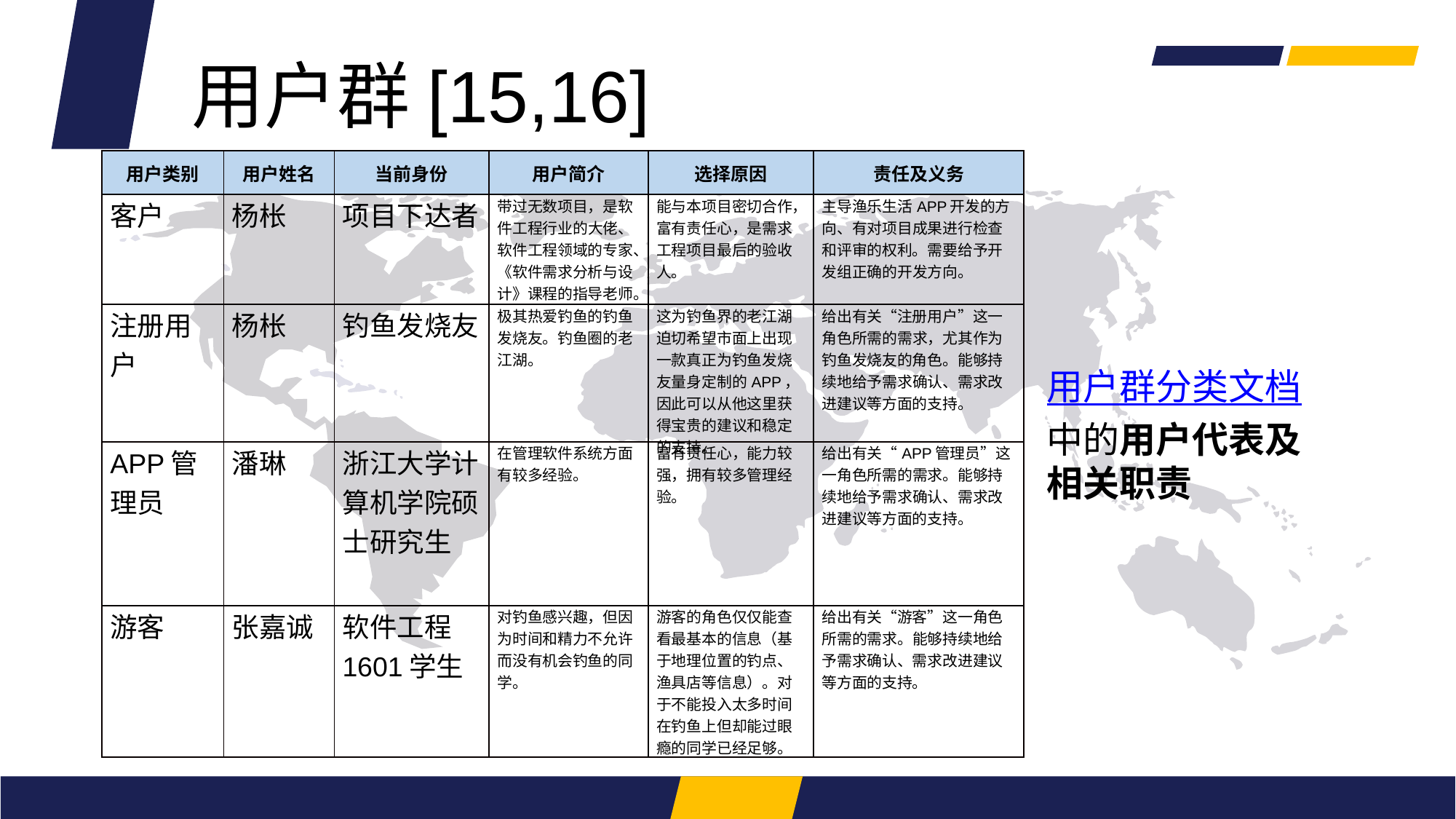

用户群[15,16]

| 用户类别 | 用户姓名 | 当前身份 | 用户简介 | 选择原因 | 责任及义务 |
| --- | --- | --- | --- | --- | --- |
| 客户 | 杨枨 | 项目下达者 | 带过无数项目，是软件工程行业的大佬、软件工程领域的专家、《软件需求分析与设计》课程的指导老师。 | 能与本项目密切合作，富有责任心，是需求工程项目最后的验收人。 | 主导渔乐生活APP开发的方向、有对项目成果进行检查和评审的权利。需要给予开发组正确的开发方向。 |
| 注册用户 | 杨枨 | 钓鱼发烧友 | 极其热爱钓鱼的钓鱼发烧友。钓鱼圈的老江湖。 | 这为钓鱼界的老江湖迫切希望市面上出现一款真正为钓鱼发烧友量身定制的APP，因此可以从他这里获得宝贵的建议和稳定的支持。 | 给出有关“注册用户”这一角色所需的需求，尤其作为钓鱼发烧友的角色。能够持续地给予需求确认、需求改进建议等方面的支持。 |
| APP管理员 | 潘琳 | 浙江大学计算机学院硕士研究生 | 在管理软件系统方面有较多经验。 | 富有责任心，能力较强，拥有较多管理经验。 | 给出有关“APP管理员”这一角色所需的需求。能够持续地给予需求确认、需求改进建议等方面的支持。 |
| 游客 | 张嘉诚 | 软件工程1601学生 | 对钓鱼感兴趣，但因为时间和精力不允许而没有机会钓鱼的同学。 | 游客的角色仅仅能查看最基本的信息（基于地理位置的钓点、渔具店等信息）。对于不能投入太多时间在钓鱼上但却能过眼瘾的同学已经足够。 | 给出有关“游客”这一角色所需的需求。能够持续地给予需求确认、需求改进建议等方面的支持。 |

用户群分类文档中的用户代表及相关职责